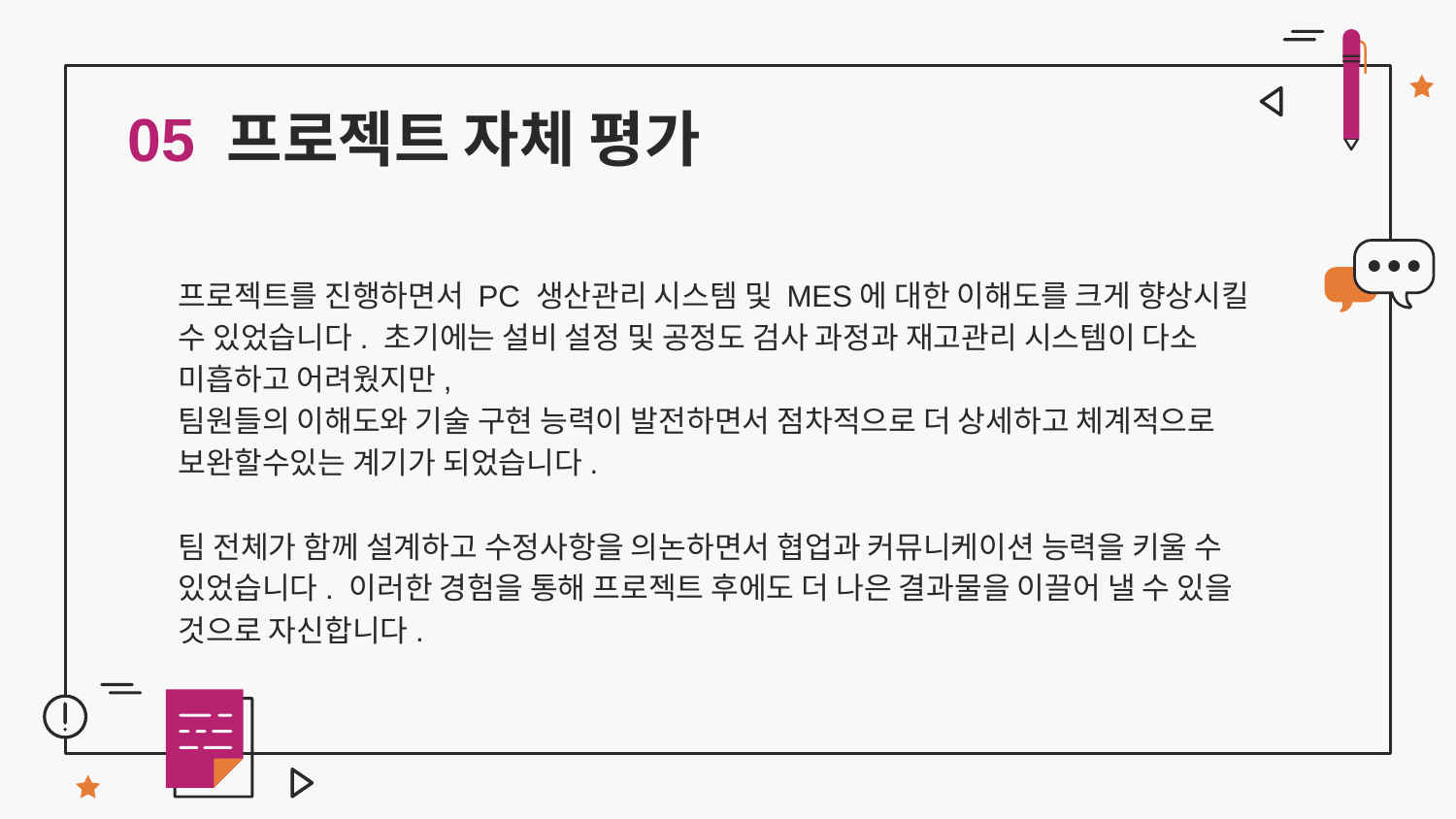

# 05 프로젝트 자체 평가

프로젝트를 진행하면서 PC 생산관리 시스템 및 MES에 대한 이해도를 크게 향상시킬 수 있었습니다. 초기에는 설비 설정 및 공정도 검사 과정과 재고관리 시스템이 다소 미흡하고 어려웠지만,
팀원들의 이해도와 기술 구현 능력이 발전하면서 점차적으로 더 상세하고 체계적으로 보완할수있는 계기가 되었습니다.

팀 전체가 함께 설계하고 수정사항을 의논하면서 협업과 커뮤니케이션 능력을 키울 수 있었습니다. 이러한 경험을 통해 프로젝트 후에도 더 나은 결과물을 이끌어 낼 수 있을 것으로 자신합니다.